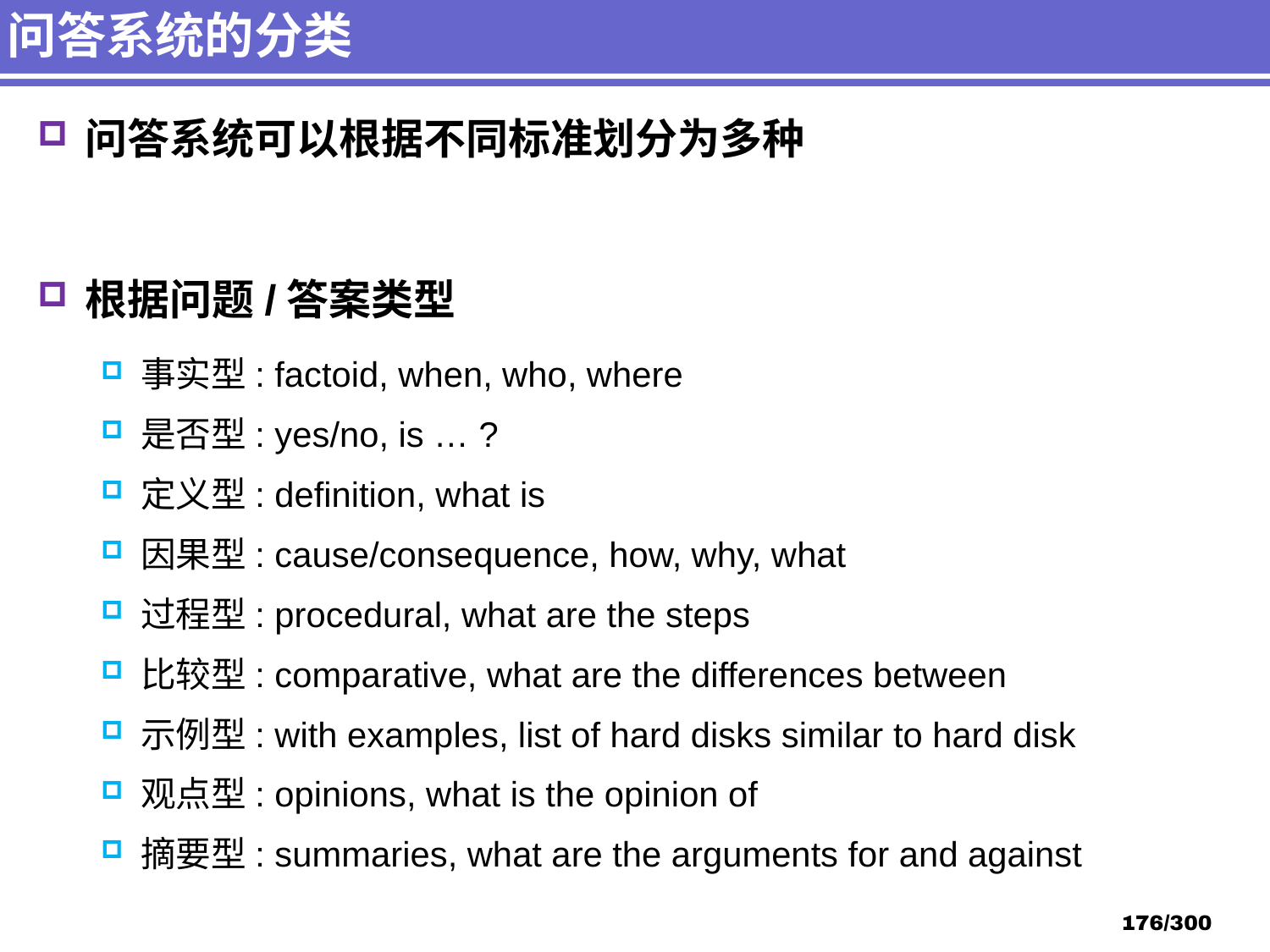

# 问答系统的分类
问答系统可以根据不同标准划分为多种

根据问题/答案类型
事实型: factoid, when, who, where
是否型: yes/no, is … ?
定义型: definition, what is
因果型: cause/consequence, how, why, what
过程型: procedural, what are the steps
比较型: comparative, what are the differences between
示例型: with examples, list of hard disks similar to hard disk
观点型: opinions, what is the opinion of
摘要型: summaries, what are the arguments for and against

176/300